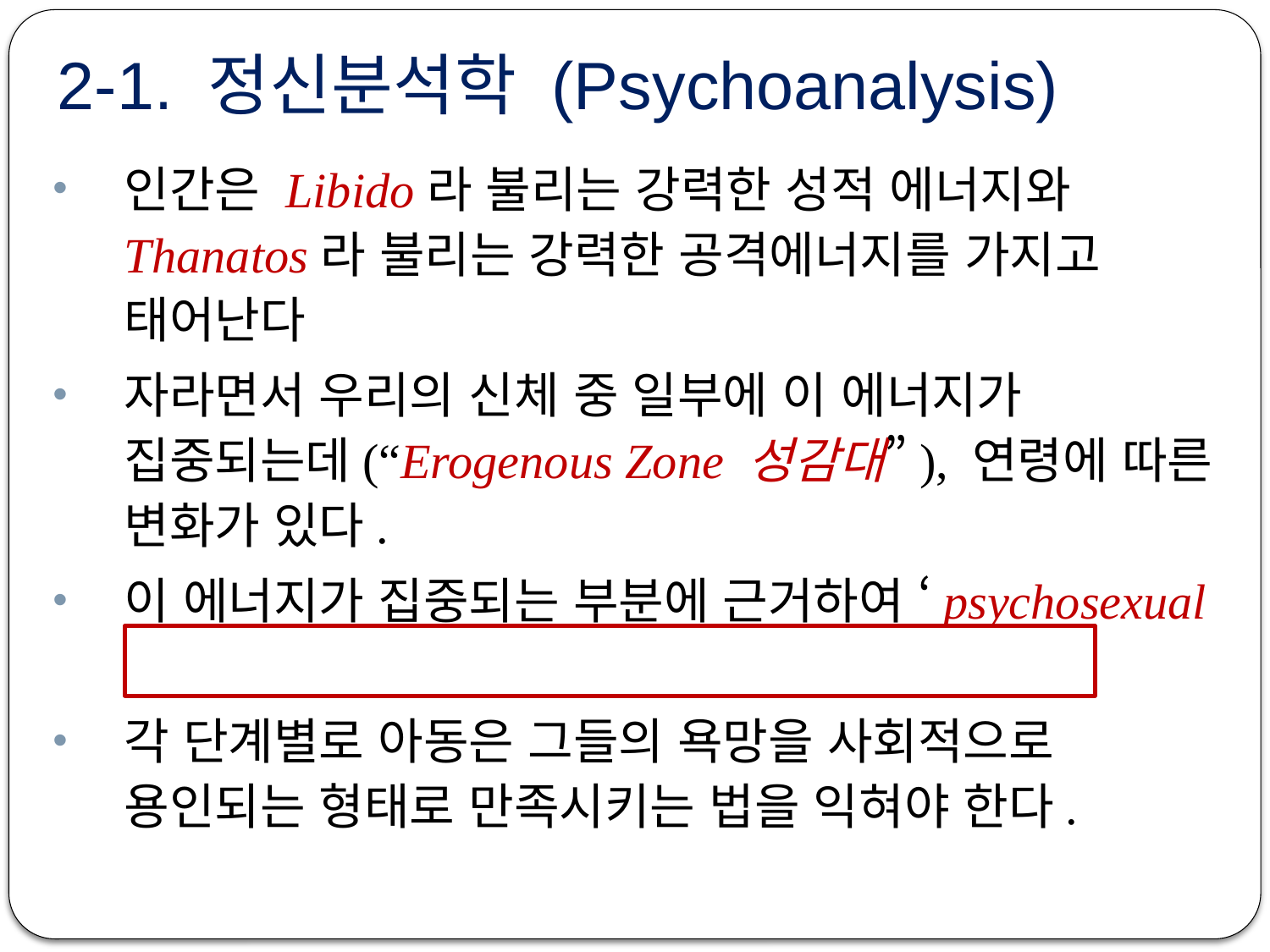

# 2-1. 정신분석학 (Psychoanalysis)
인간은 Libido라 불리는 강력한 성적 에너지와 Thanatos라 불리는 강력한 공격에너지를 가지고 태어난다
자라면서 우리의 신체 중 일부에 이 에너지가 집중되는데(“Erogenous Zone 성감대”), 연령에 따른 변화가 있다.
이 에너지가 집중되는 부분에 근거하여 ‘psychosexual development 심리성적 발달단계’ 제안
각 단계별로 아동은 그들의 욕망을 사회적으로 용인되는 형태로 만족시키는 법을 익혀야 한다.